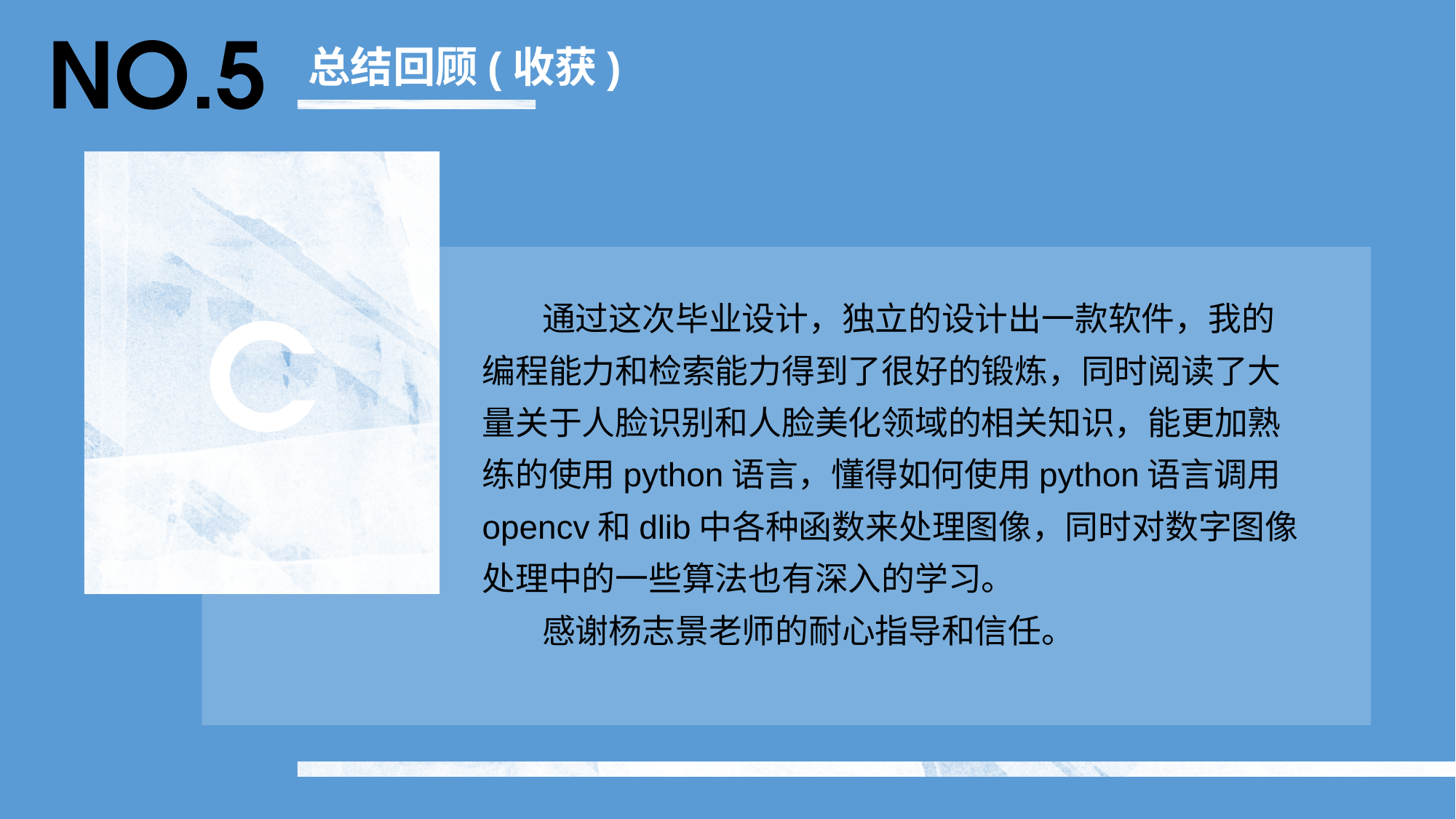

NO.5
总结回顾(收获)
C

       通过这次毕业设计，独立的设计出一款软件，我的编程能力和检索能力得到了很好的锻炼，同时阅读了大量关于人脸识别和人脸美化领域的相关知识，能更加熟练的使用python语言，懂得如何使用python语言调用opencv和dlib中各种函数来处理图像，同时对数字图像处理中的一些算法也有深入的学习。
       感谢杨志景老师的耐心指导和信任。